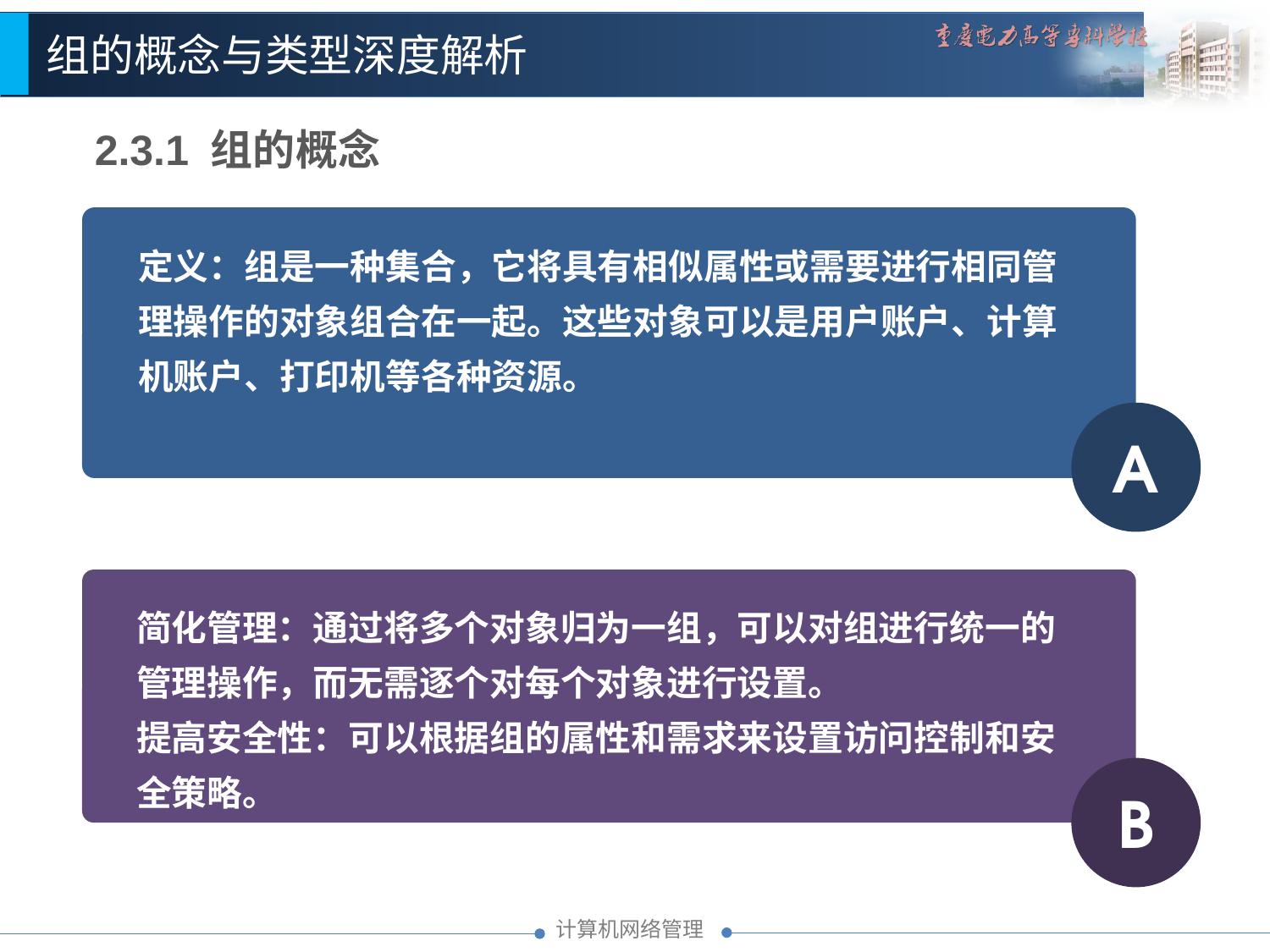

组的概念与类型深度解析
2.3.1 组的概念

定义：组是一种集合，它将具有相似属性或需要进行相同管理操作的对象组合在一起。这些对象可以是用户账户、计算机账户、打印机等各种资源。
A

简化管理：通过将多个对象归为一组，可以对组进行统一的管理操作，而无需逐个对每个对象进行设置。
提高安全性：可以根据组的属性和需求来设置访问控制和安全策略。
B